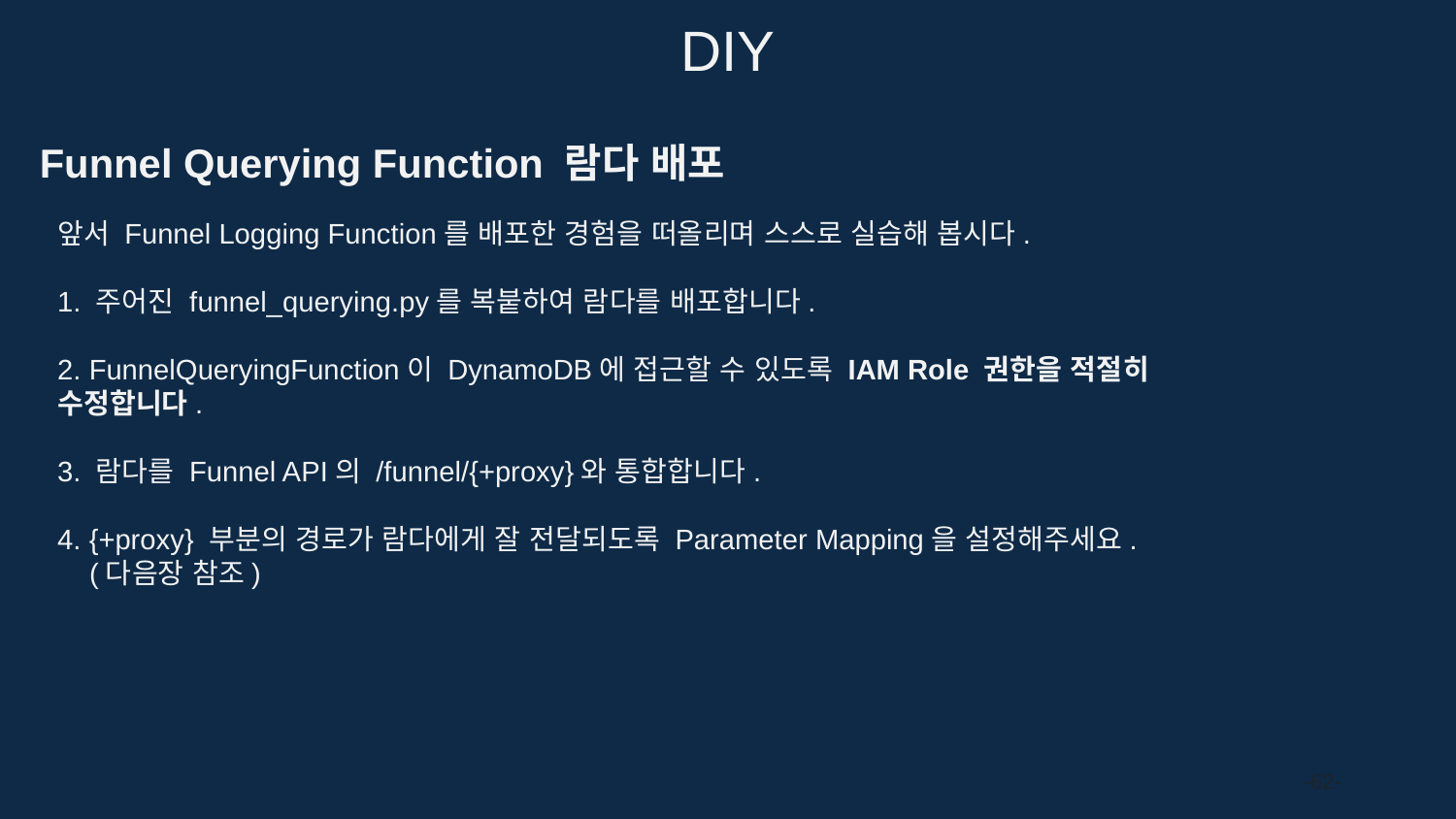

DIY
Funnel Querying Function 람다 배포
앞서 Funnel Logging Function를 배포한 경험을 떠올리며 스스로 실습해 봅시다.

1. 주어진 funnel_querying.py를 복붙하여 람다를 배포합니다.

2. FunnelQueryingFunction이 DynamoDB에 접근할 수 있도록 IAM Role 권한을 적절히 수정합니다.

3. 람다를 Funnel API의 /funnel/{+proxy}와 통합합니다.

4. {+proxy} 부분의 경로가 람다에게 잘 전달되도록 Parameter Mapping을 설정해주세요.
    (다음장 참조)
-62-